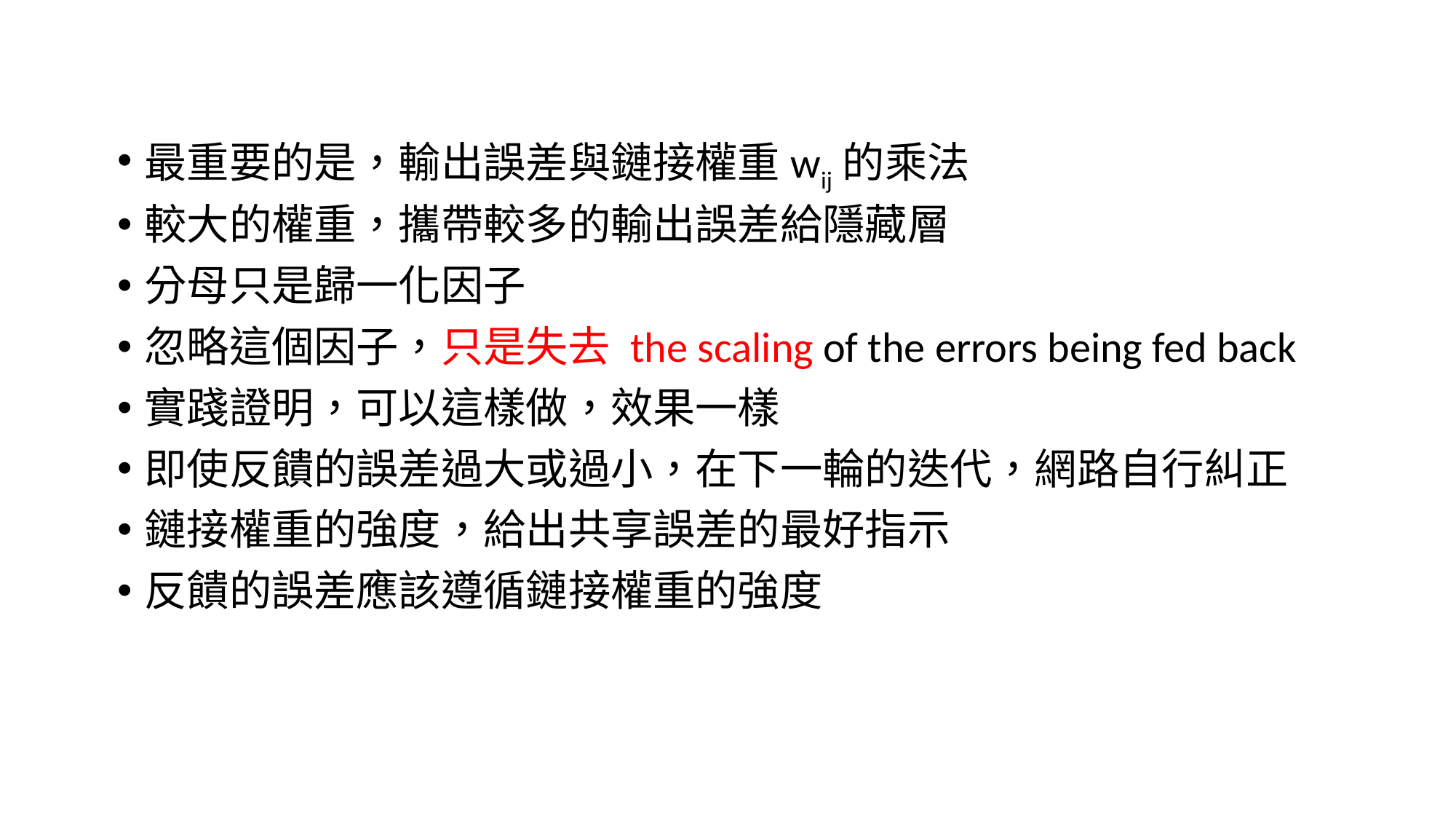

最重要的是，輸出誤差與鏈接權重wij的乘法
較大的權重，攜帶較多的輸出誤差給隱藏層
分母只是歸一化因子
忽略這個因子，只是失去 the scaling of the errors being fed back
實踐證明，可以這樣做，效果一樣
即使反饋的誤差過大或過小，在下一輪的迭代，網路自行糾正
鏈接權重的強度，給出共享誤差的最好指示
反饋的誤差應該遵循鏈接權重的強度